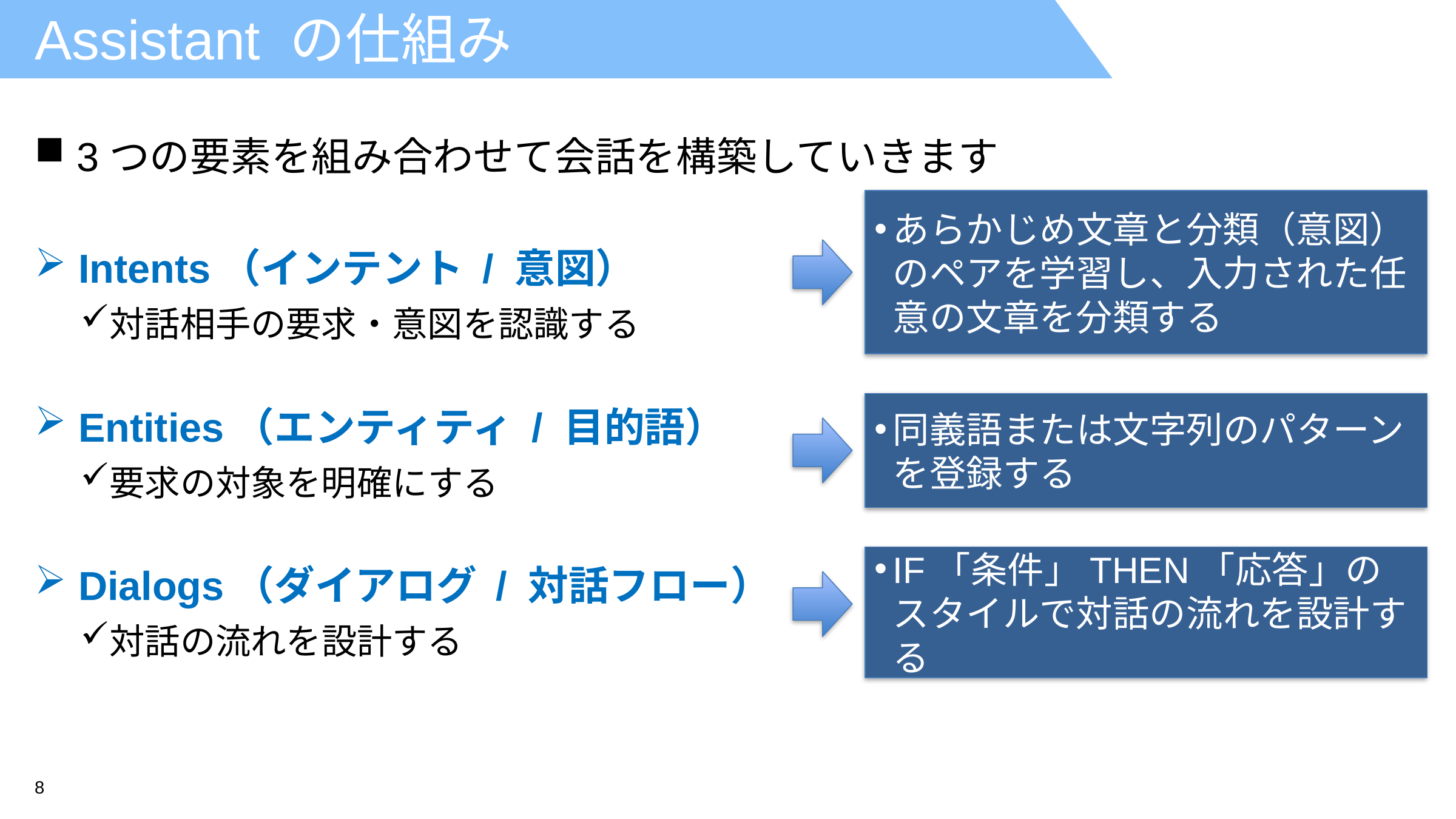

Assistant の仕組み
 3つの要素を組み合わせて会話を構築していきます

 Intents（インテント / 意図）
対話相手の要求・意図を認識する

 Entities（エンティティ / 目的語）
要求の対象を明確にする

 Dialogs（ダイアログ / 対話フロー）
対話の流れを設計する
あらかじめ文章と分類（意図）のペアを学習し、入力された任意の文章を分類する

同義語または文字列のパターンを登録する

IF「条件」THEN「応答」のスタイルで対話の流れを設計する